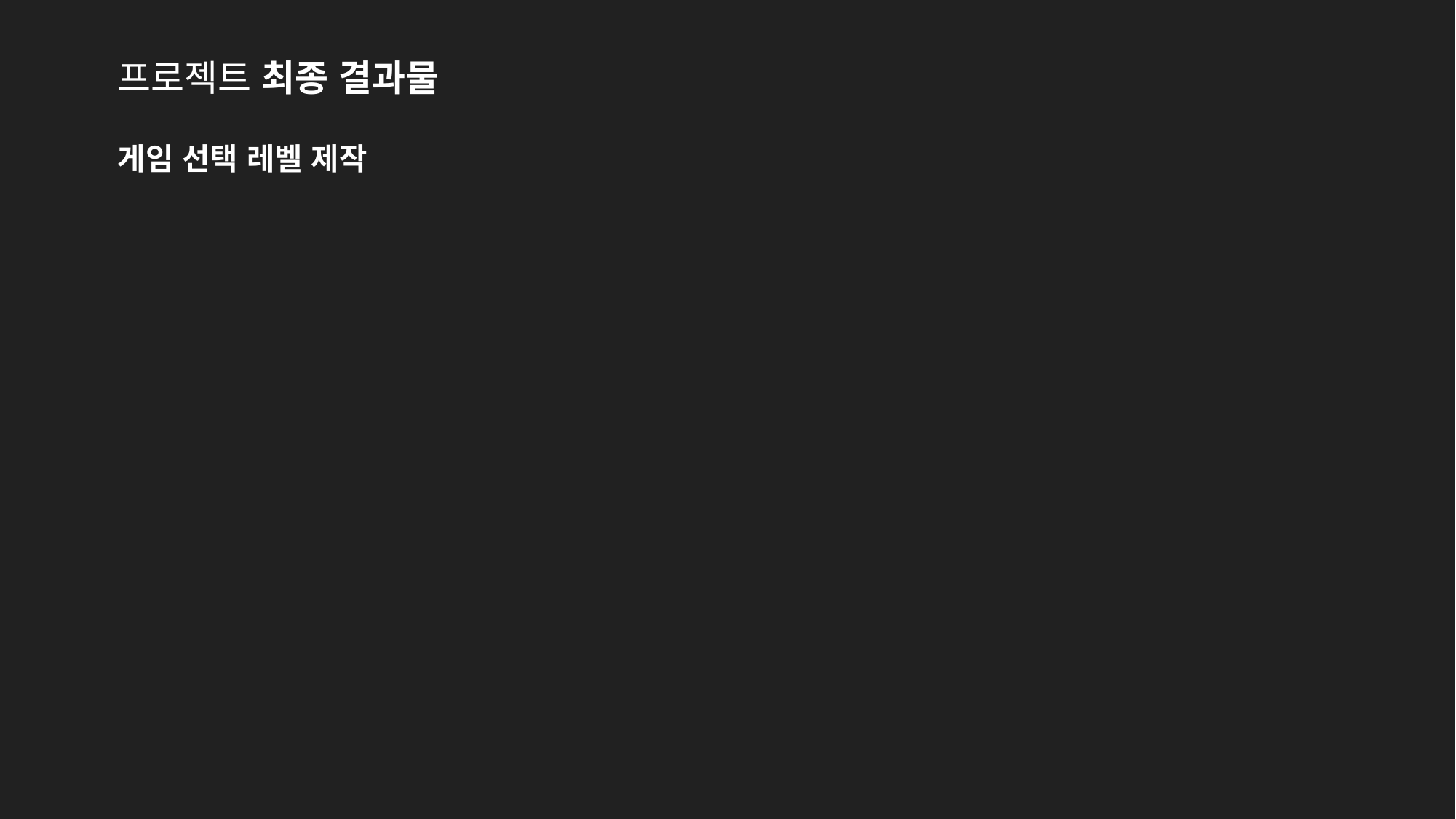

프로젝트 최종 결과물
게임 선택 레벨 제작